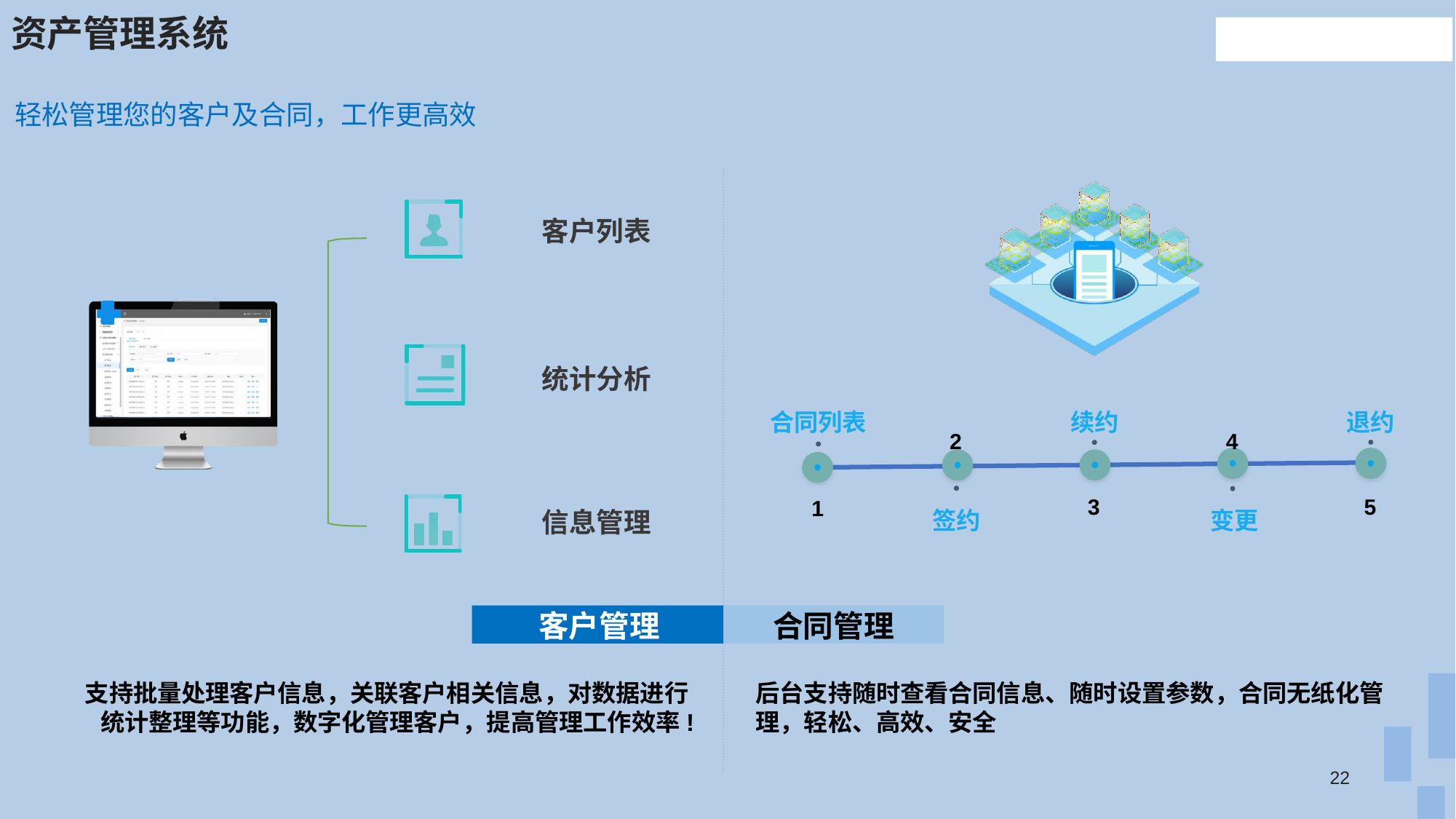

# 资产管理系统

轻松管理您的客户及合同，工作更高效

客户列表

统计分析
合同列表
续约
退约
2
4

3
5
1

信息管理
签约
变更
客户管理
合同管理

支持批量处理客户信息，关联客户相关信息，对数据进行 统计整理等功能，数字化管理客户，提高管理工作效率!
后台支持随时查看合同信息、随时设置参数，合同无纸化管 理，轻松、高效、安全
22